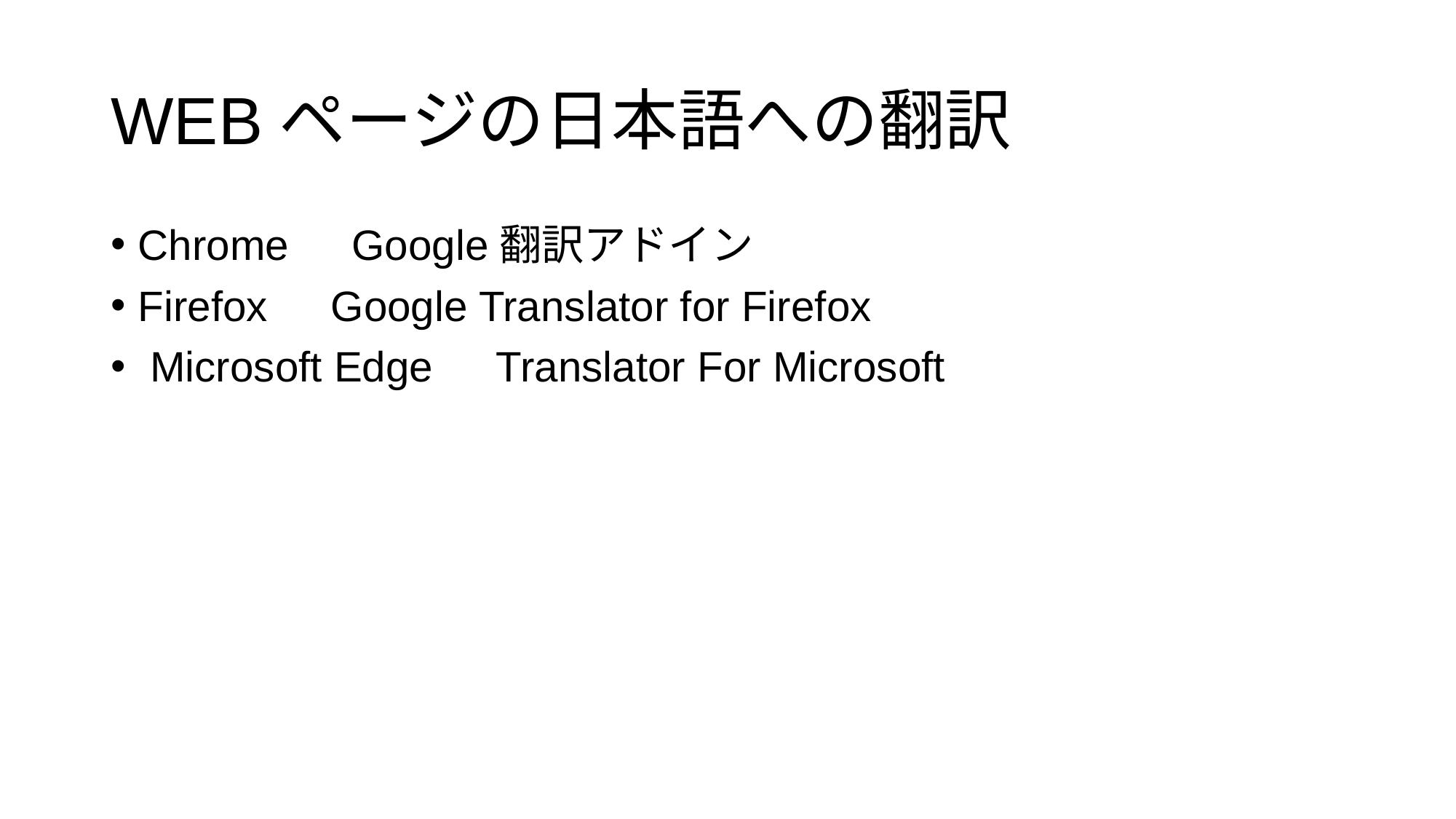

# WEBページの日本語への翻訳
Chrome　Google翻訳アドイン
Firefox　Google Translator for Firefox
 Microsoft Edge　Translator For Microsoft